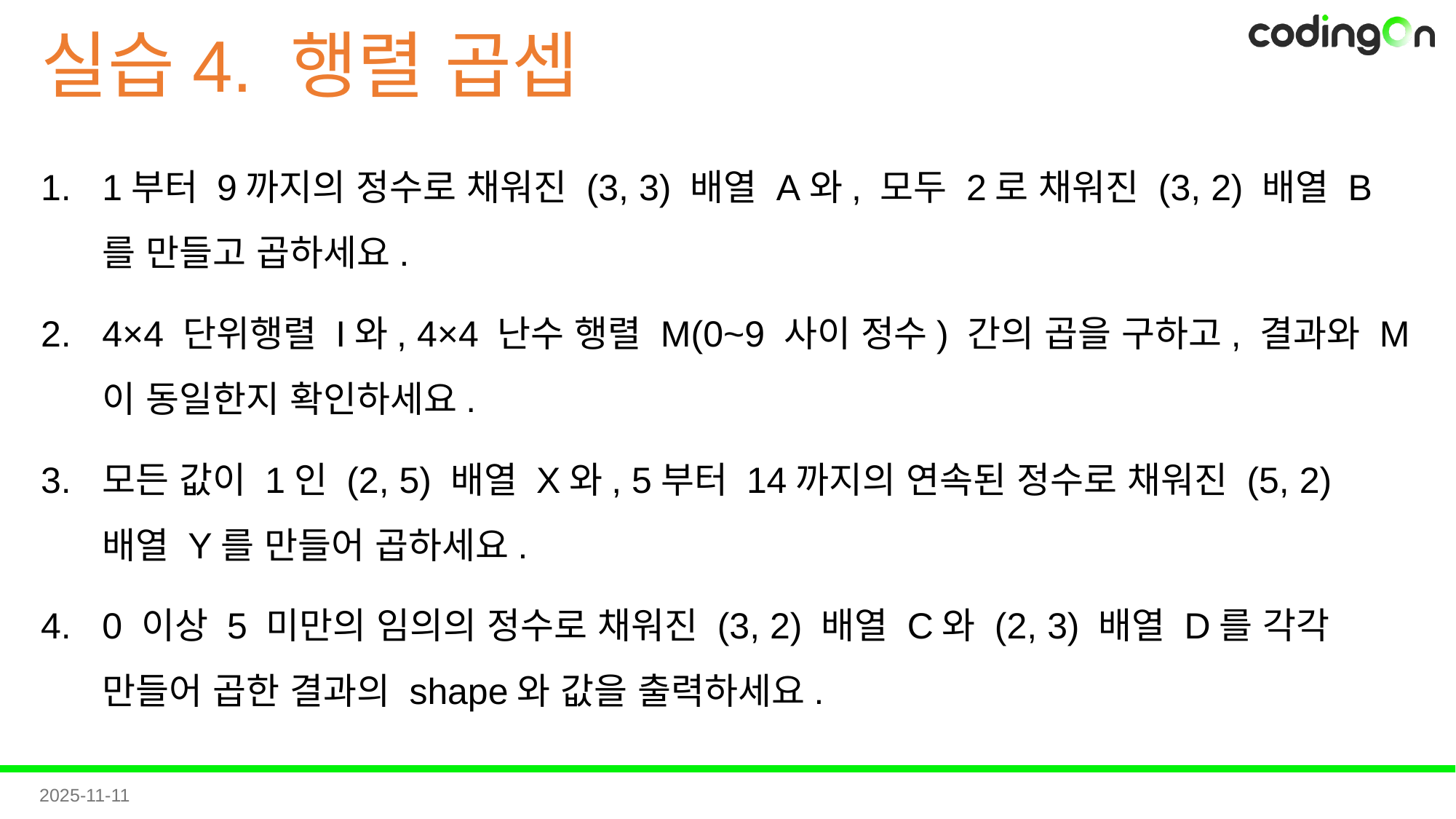

# 실습4. 행렬 곱셉
1부터 9까지의 정수로 채워진 (3, 3) 배열 A와, 모두 2로 채워진 (3, 2) 배열 B를 만들고 곱하세요.
4×4 단위행렬 I와, 4×4 난수 행렬 M(0~9 사이 정수) 간의 곱을 구하고, 결과와 M이 동일한지 확인하세요.
모든 값이 1인 (2, 5) 배열 X와, 5부터 14까지의 연속된 정수로 채워진 (5, 2) 배열 Y를 만들어 곱하세요.
0 이상 5 미만의 임의의 정수로 채워진 (3, 2) 배열 C와 (2, 3) 배열 D를 각각 만들어 곱한 결과의 shape와 값을 출력하세요.

2025-11-11